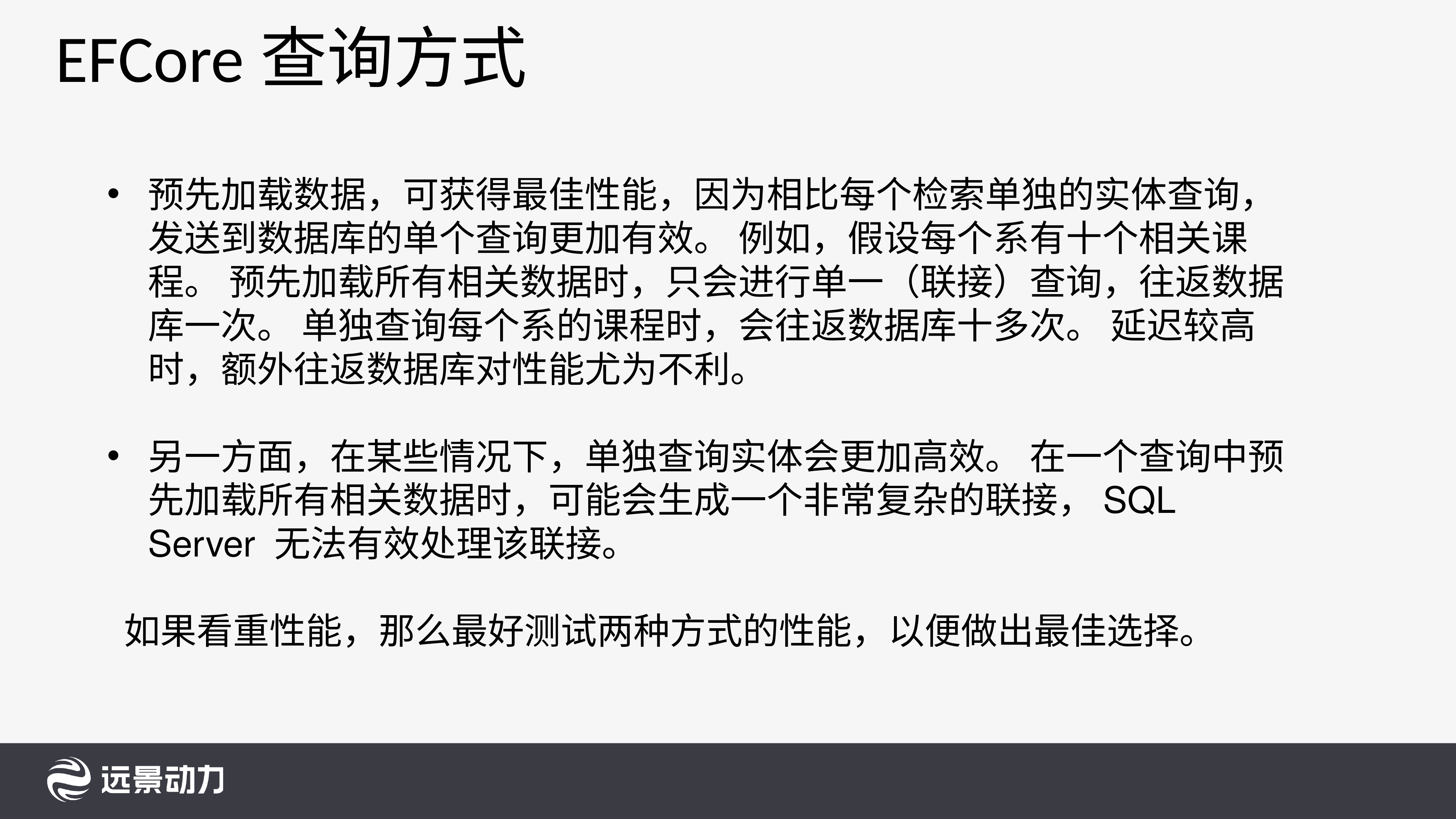

EFCore查询方式

预先加载数据，可获得最佳性能，因为相比每个检索单独的实体查询，发送到数据库的单个查询更加有效。 例如，假设每个系有十个相关课程。 预先加载所有相关数据时，只会进行单一（联接）查询，往返数据库一次。 单独查询每个系的课程时，会往返数据库十多次。 延迟较高时，额外往返数据库对性能尤为不利。

另一方面，在某些情况下，单独查询实体会更加高效。 在一个查询中预先加载所有相关数据时，可能会生成一个非常复杂的联接，SQL Server 无法有效处理该联接。

 如果看重性能，那么最好测试两种方式的性能，以便做出最佳选择。